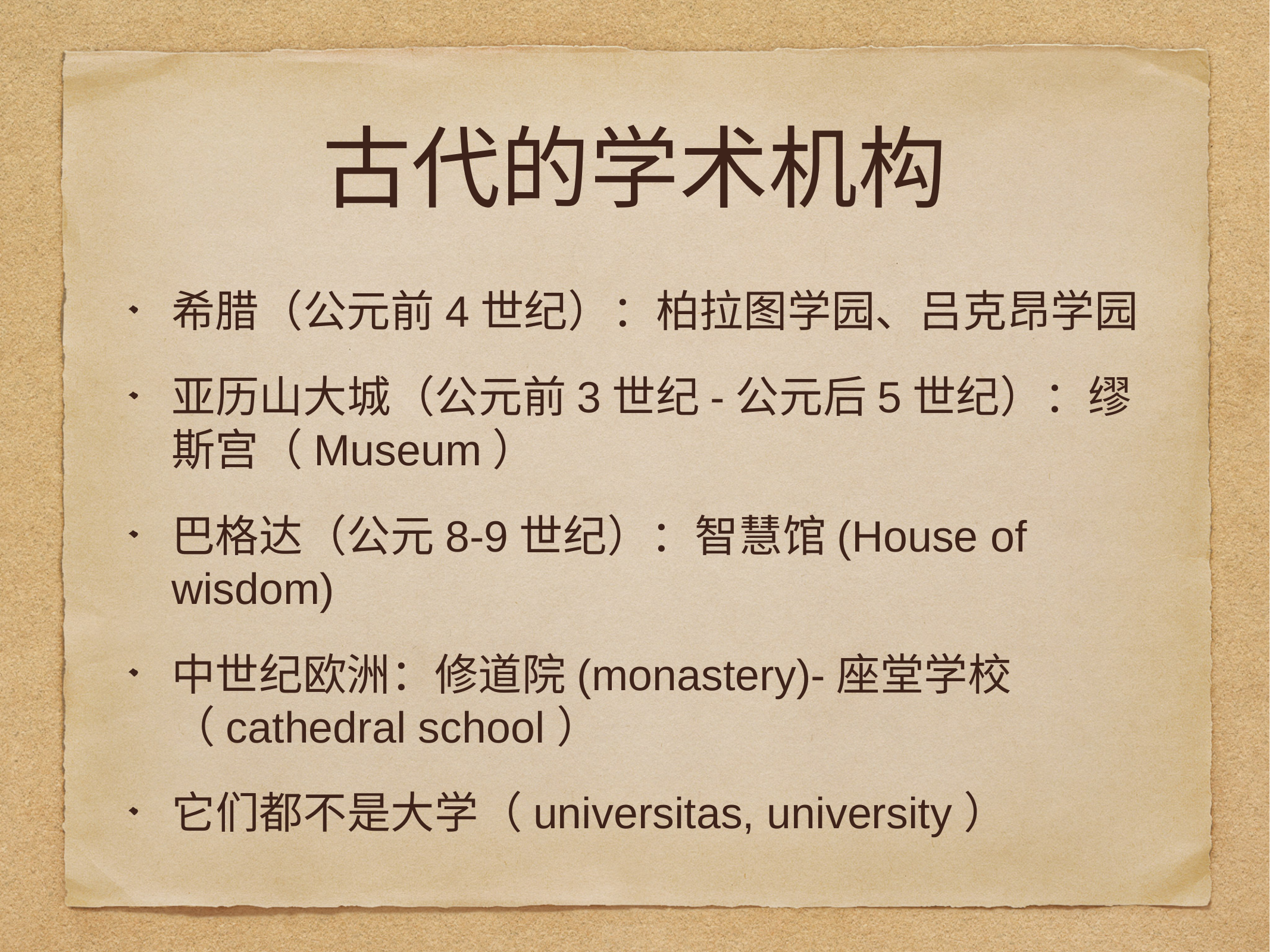

# 古代的学术机构
希腊（公元前4世纪）：柏拉图学园、吕克昂学园
亚历山大城（公元前3世纪-公元后5世纪）：缪斯宫（Museum）
巴格达（公元8-9世纪）：智慧馆(House of wisdom)
中世纪欧洲：修道院(monastery)-座堂学校（cathedral school）
它们都不是大学（universitas, university）